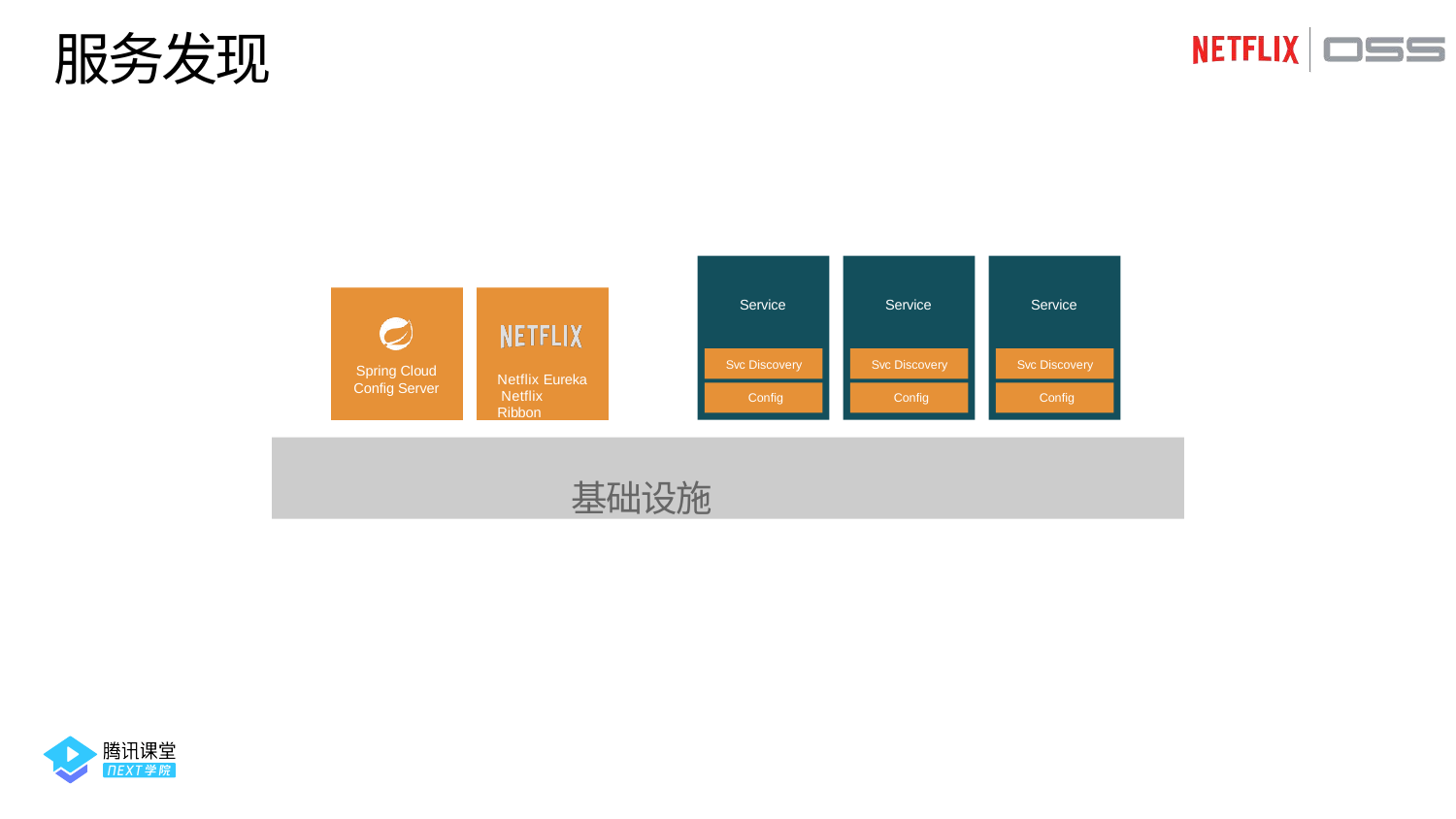

服务发现

Service

Svc Discovery  Config
Service

Svc Discovery  Config
Service

Svc Discovery  Config

Spring Cloud  Config Server
Netflix Eureka  Netflix Ribbon

基础设施